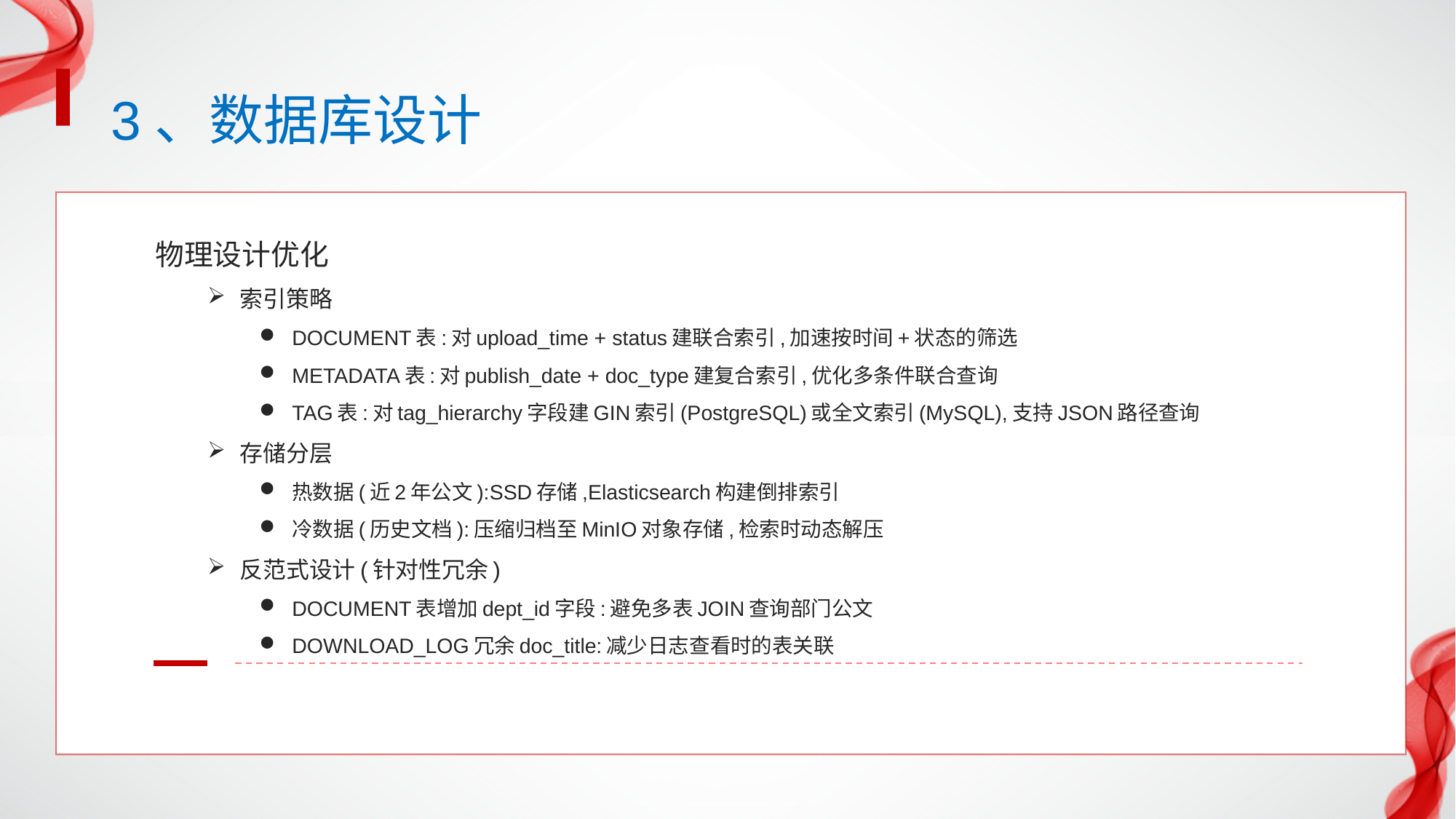

# 3、数据库设计

物理设计优化
索引策略
DOCUMENT表:对upload_time + status建联合索引,加速按时间+状态的筛选
METADATA表:对publish_date + doc_type建复合索引,优化多条件联合查询
TAG表:对tag_hierarchy字段建GIN索引(PostgreSQL)或全文索引(MySQL),支持JSON路径查询
存储分层
热数据(近2年公文):SSD存储,Elasticsearch构建倒排索引
冷数据(历史文档):压缩归档至MinIO对象存储,检索时动态解压
反范式设计(针对性冗余)
DOCUMENT表增加dept_id字段:避免多表JOIN查询部门公文
DOWNLOAD_LOG冗余doc_title:减少日志查看时的表关联